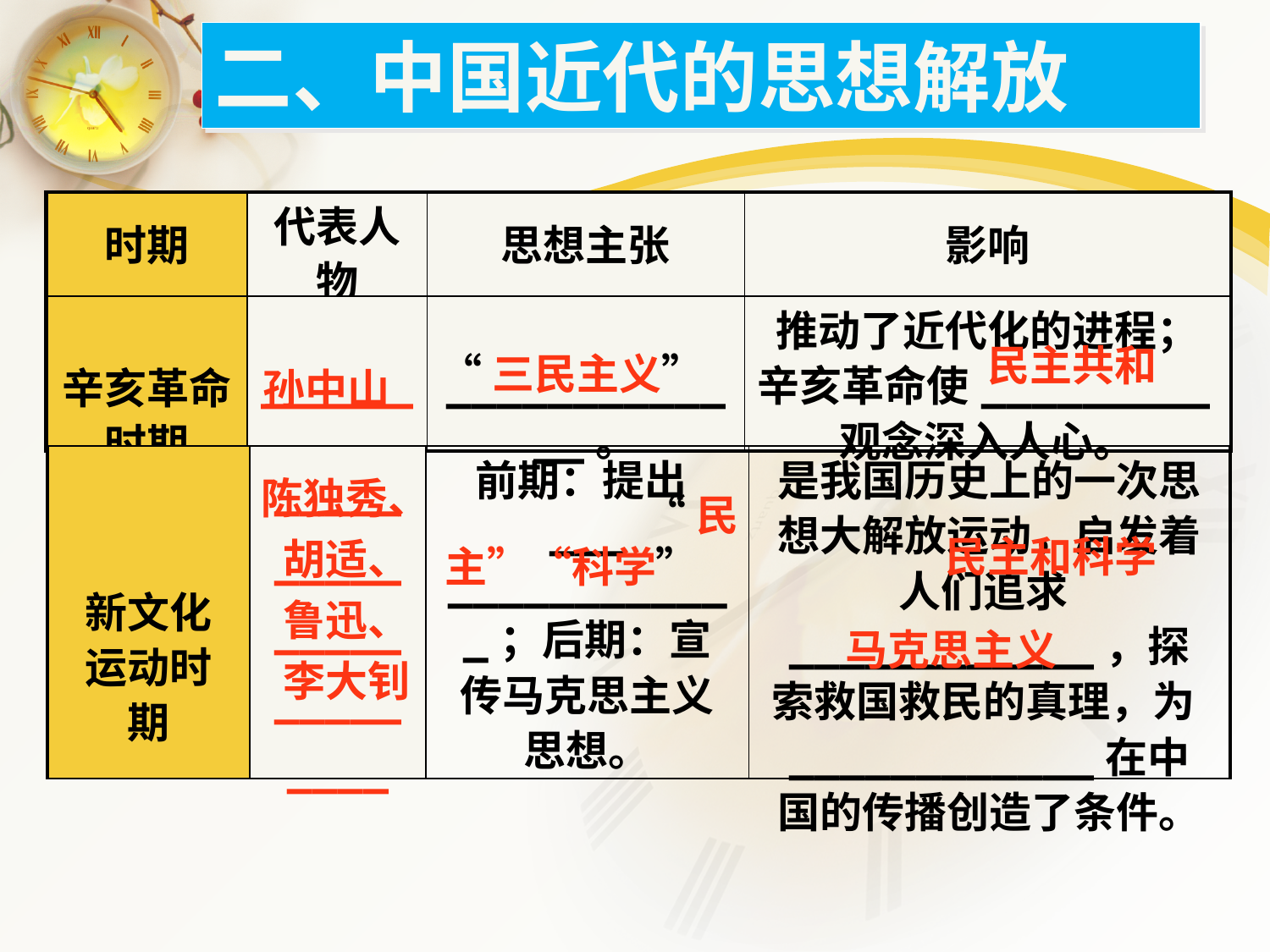

二、中国近代的思想解放
| 时期 | 代表人物 | 思想主张 | 影响 |
| --- | --- | --- | --- |
| 辛亥革命时期 | \_\_\_\_\_\_\_ | \_\_\_\_\_\_\_\_\_\_\_\_\_。 | 推动了近代化的进程；辛亥革命使\_\_\_\_\_\_\_\_\_观念深入人心。 |
民主共和
“三民主义”
孙中山
| 新文化运动时期 | \_\_\_\_\_\_\_\_\_\_\_\_\_\_\_\_\_\_\_\_\_\_\_\_ | 前期：提出\_\_\_ \_\_\_\_\_\_\_\_\_\_\_\_；后期：宣传马克思主义思想。 | 是我国历史上的一次思想大解放运动，启发着人们追求\_\_\_\_\_\_\_\_\_\_\_\_，探索救国救民的真理，为\_\_\_\_\_\_\_\_\_\_\_\_在中国的传播创造了条件。 |
| --- | --- | --- | --- |
陈独秀、
胡适、
鲁迅、
李大钊
“民
民主和科学
主”“科学”
马克思主义